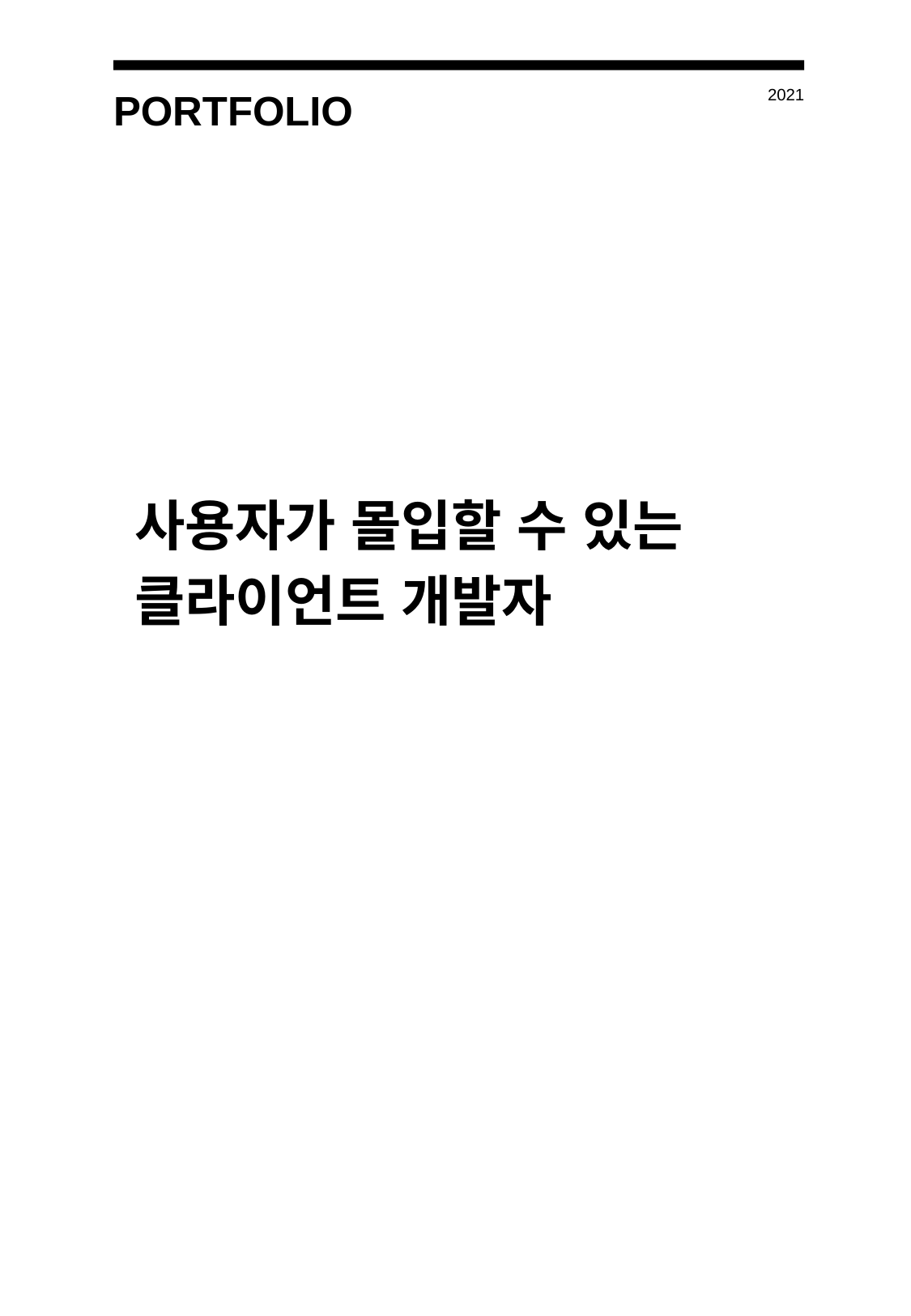

2021
PORTFOLIO
사용자가 몰입할 수 있는
클라이언트 개발자